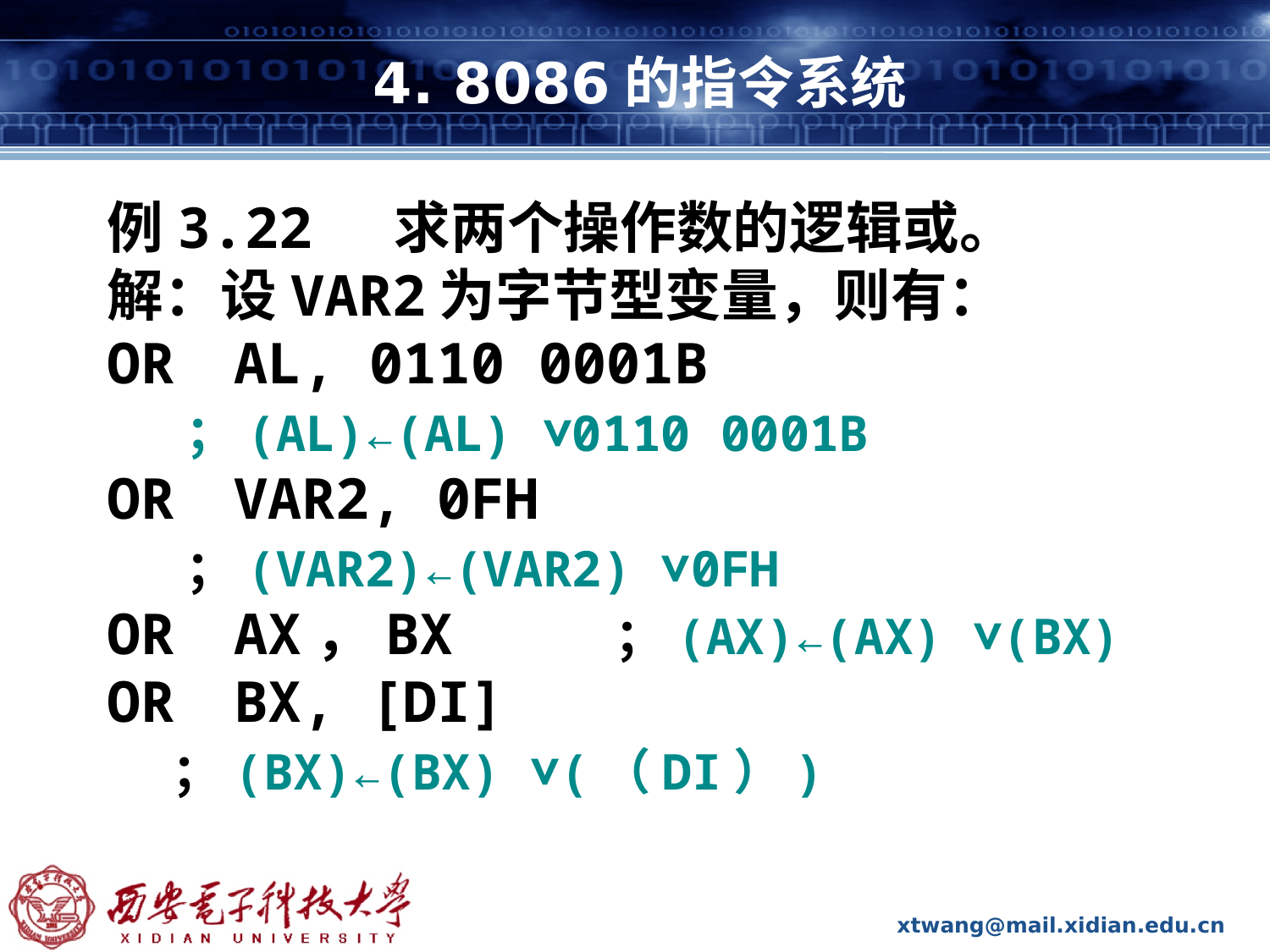

# 4. 8086的指令系统
例3.22  求两个操作数的逻辑或。
解：设VAR2为字节型变量，则有：
OR	AL, 0110 0001B
     ；(AL)←(AL) ∨0110 0001B
OR	VAR2, 0FH
     ；(VAR2)←(VAR2) ∨0FH
OR	AX，BX		；(AX)←(AX) ∨(BX)
OR	BX, [DI]
    ；(BX)←(BX) ∨(（DI）)